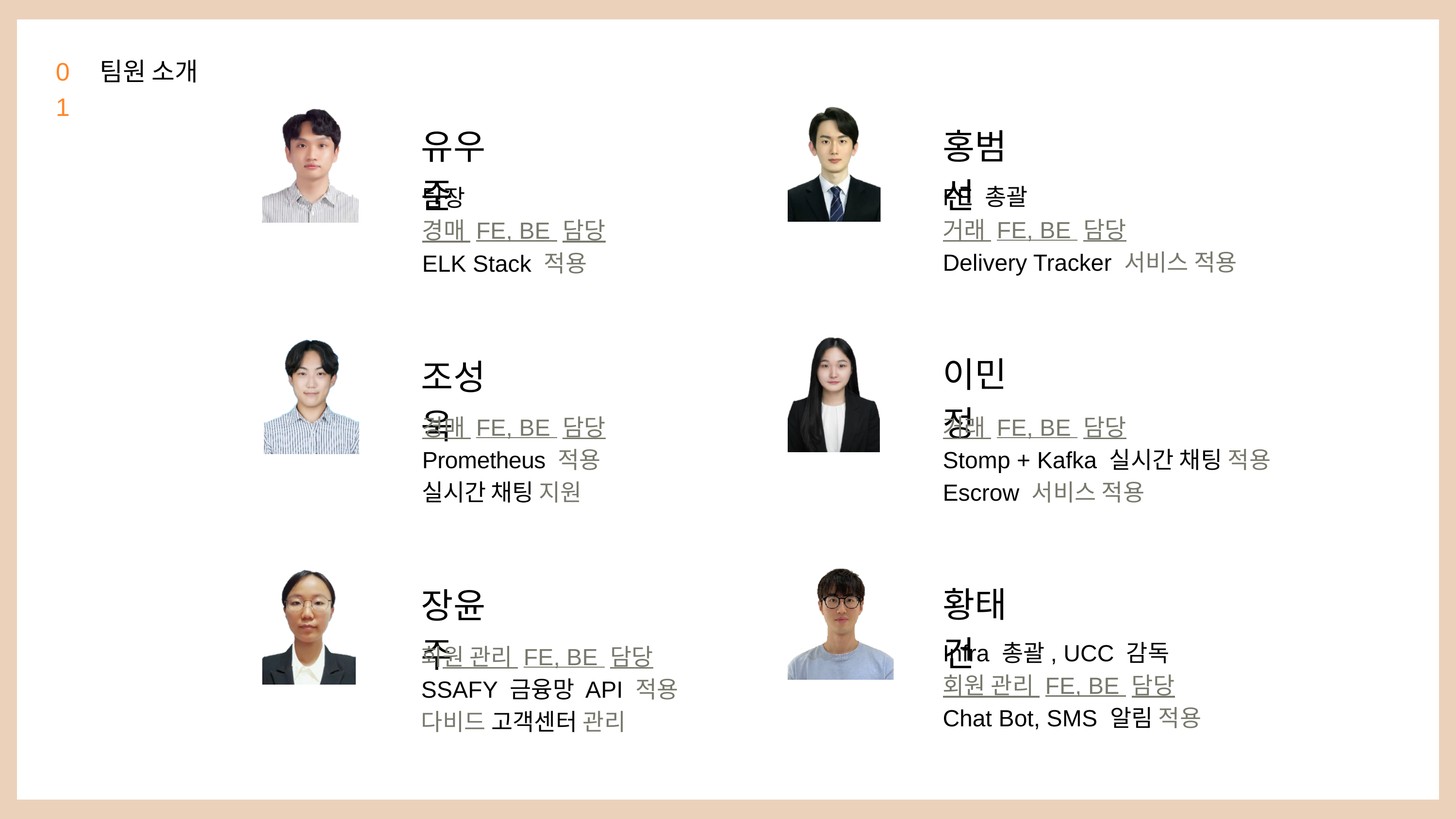

01
팀원 소개

유우준
홍범선
FE 총괄
거래 FE, BE 담당
Delivery Tracker 서비스 적용
팀장
경매 FE, BE 담당
ELK Stack 적용

이민정
조성욱
경매 FE, BE 담당
Prometheus 적용
실시간 채팅 지원
거래 FE, BE 담당
Stomp + Kafka 실시간 채팅 적용
Escrow 서비스 적용

황태건
장윤주
Infra 총괄, UCC 감독
회원 관리 FE, BE 담당
Chat Bot, SMS 알림 적용
회원 관리 FE, BE 담당
SSAFY 금융망 API 적용
다비드 고객센터 관리